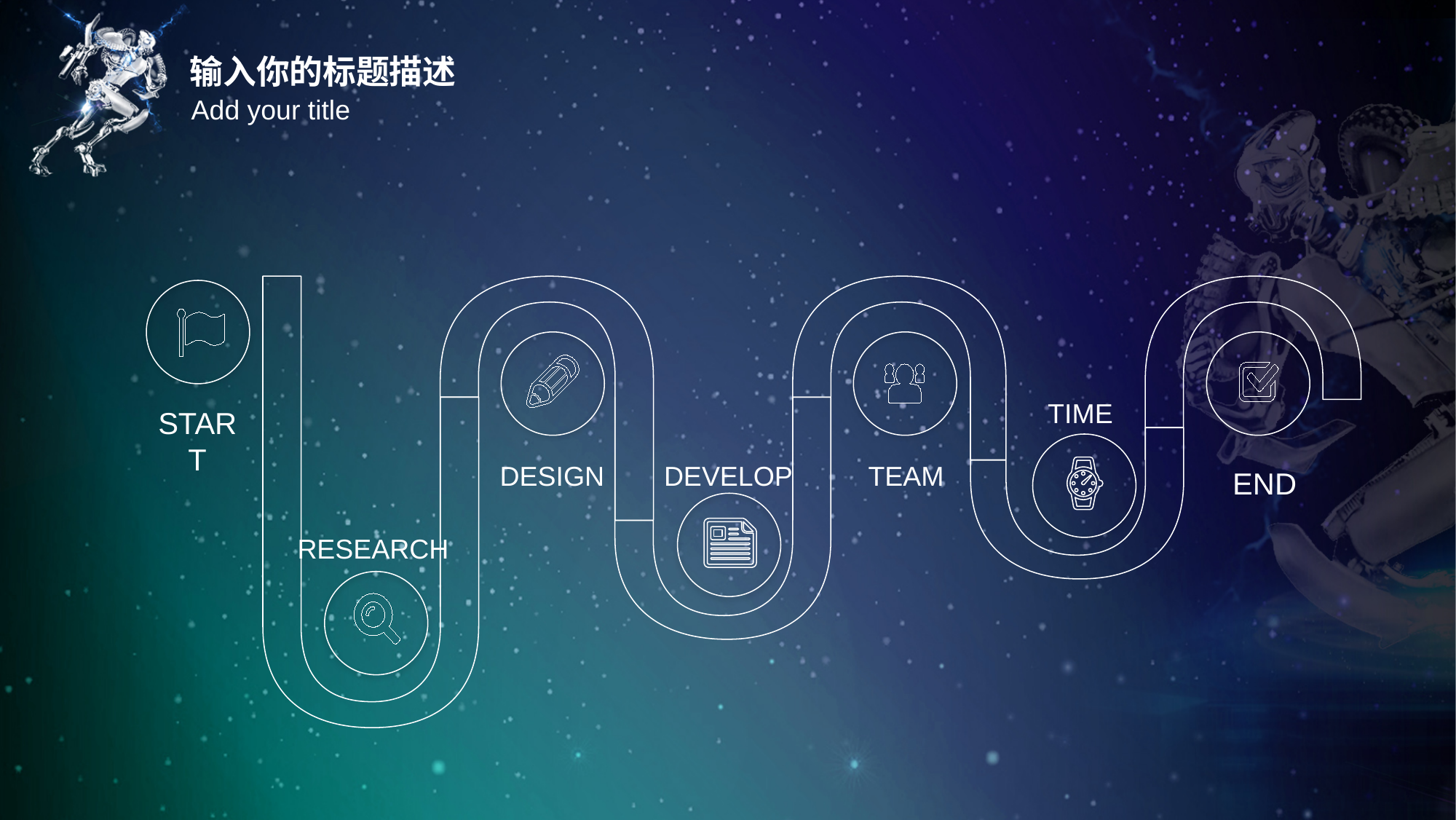

输入你的标题描述
Add your title

TIME
START

TEAM
DESIGN
DEVELOP
END

RESEARCH